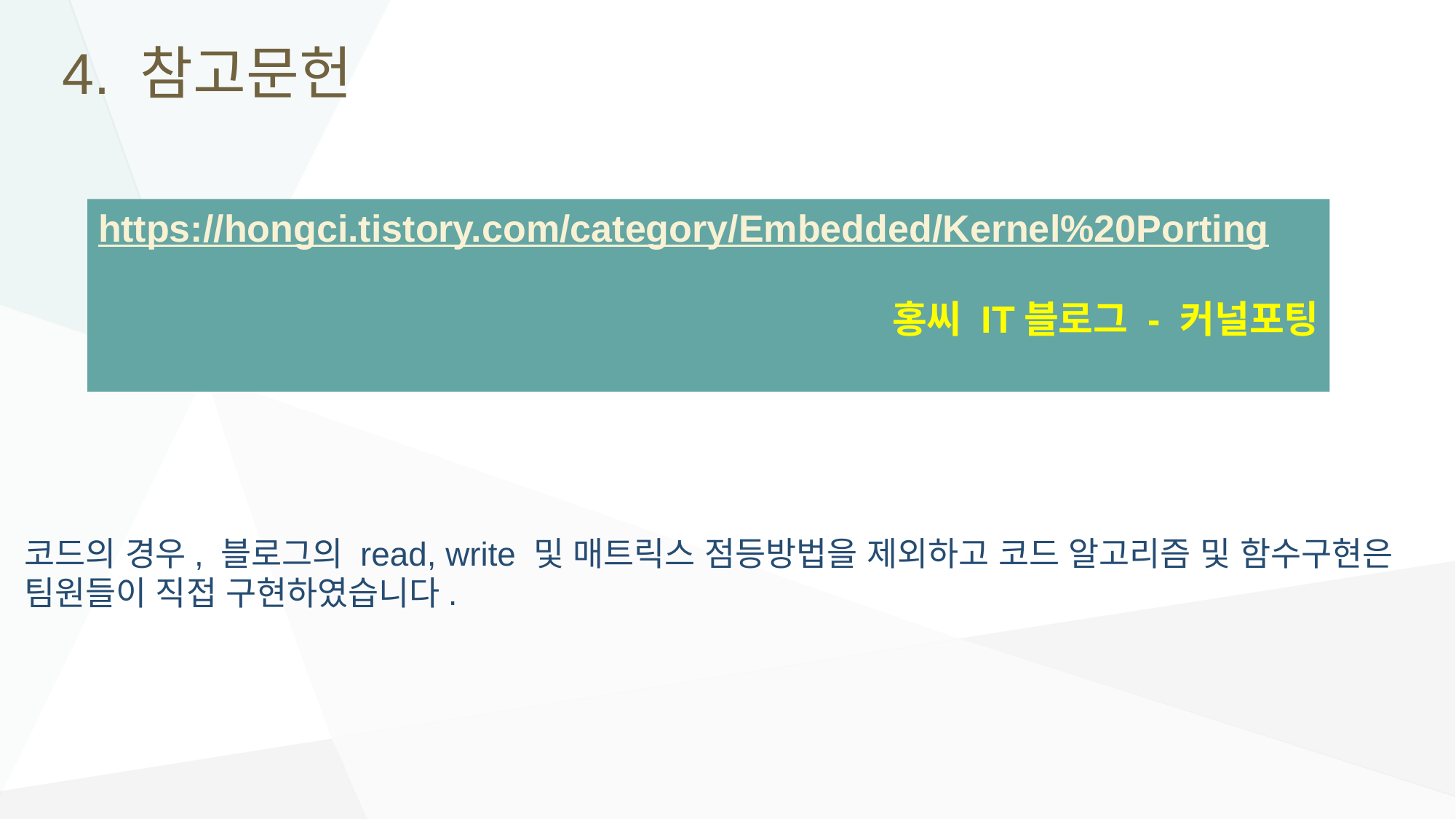

# 4. 참고문헌
https://hongci.tistory.com/category/Embedded/Kernel%20Porting

홍씨 IT블로그 - 커널포팅

코드의 경우, 블로그의 read, write 및 매트릭스 점등방법을 제외하고 코드 알고리즘 및 함수구현은
팀원들이 직접 구현하였습니다.